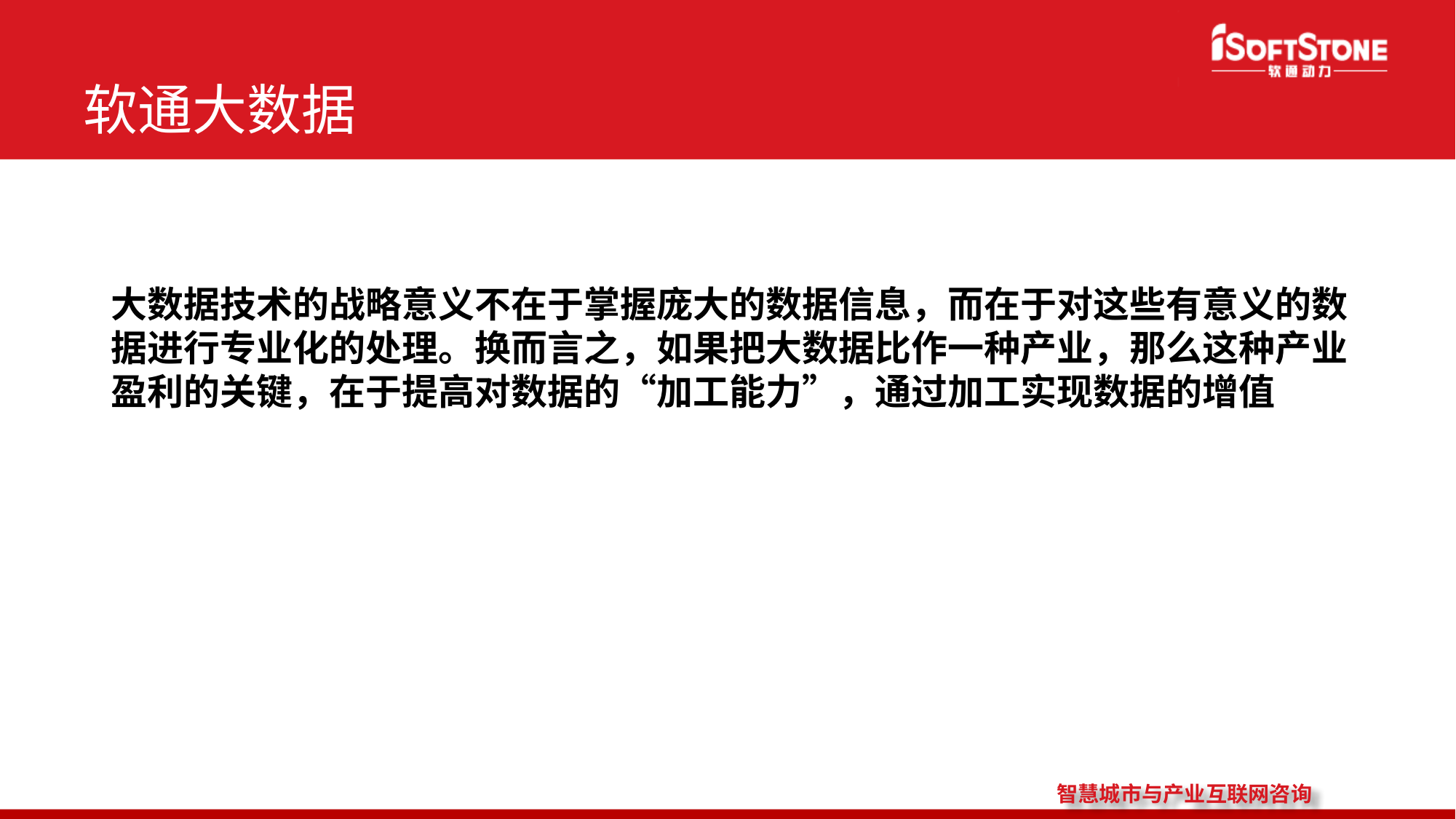

# 软通大数据

大数据技术的战略意义不在于掌握庞大的数据信息，而在于对这些有意义的数据进行专业化的处理。换而言之，如果把大数据比作一种产业，那么这种产业盈利的关键，在于提高对数据的“加工能力”，通过加工实现数据的增值